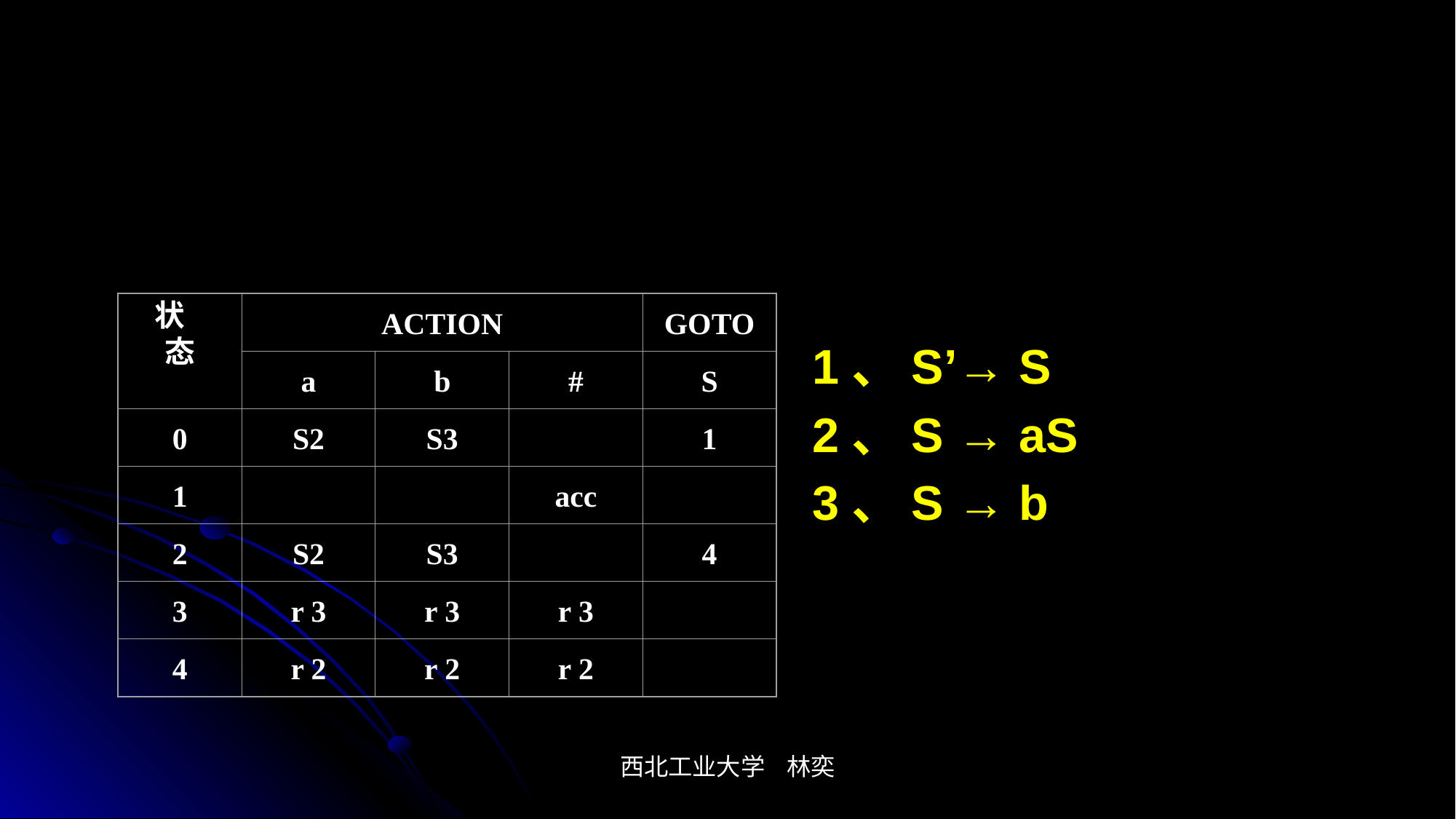

#

状    态

ACTION

GOTO

a

b

#

S

0

S2

S3

1

1

acc

2

S2

S3

4

3

r 3

r 3

r 3

4

r 2

r 2

r 2

1、S’→ S
2、S → aS
3、S → b
西北工业大学    林奕
118